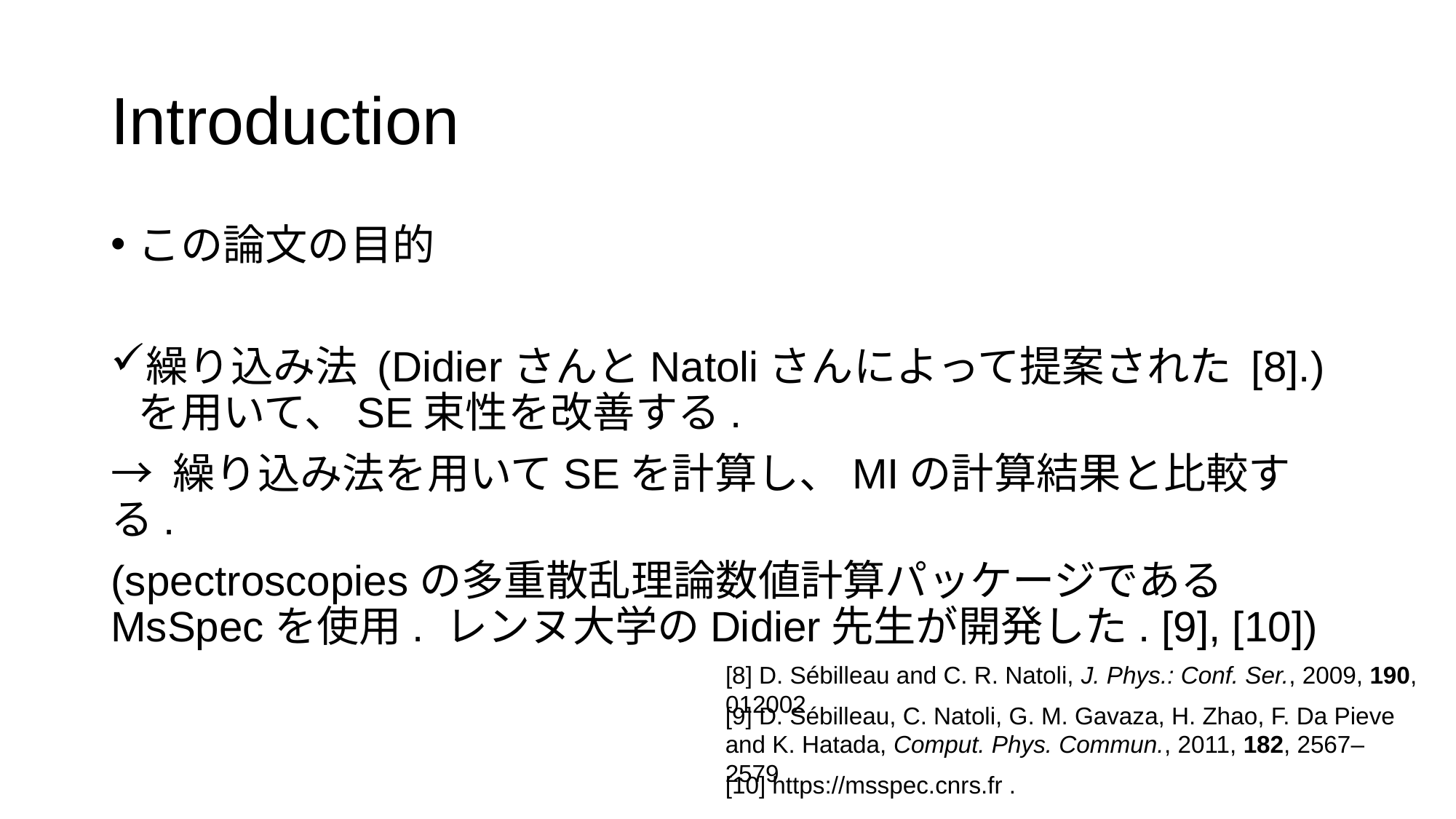

# Introduction
この論文の目的

繰り込み法 (DidierさんとNatoliさんによって提案された [8].)を用いて、SE束性を改善する.
→ 繰り込み法を用いてSEを計算し、MIの計算結果と比較する.
(spectroscopiesの多重散乱理論数値計算パッケージであるMsSpecを使用. レンヌ大学のDidier先生が開発した. [9], [10])
[8] D. Sébilleau and C. R. Natoli, J. Phys.: Conf. Ser., 2009, 190, 012002
[9] D. Sébilleau, C. Natoli, G. M. Gavaza, H. Zhao, F. Da Pieve and K. Hatada, Comput. Phys. Commun., 2011, 182, 2567–2579
[10] https://msspec.cnrs.fr .